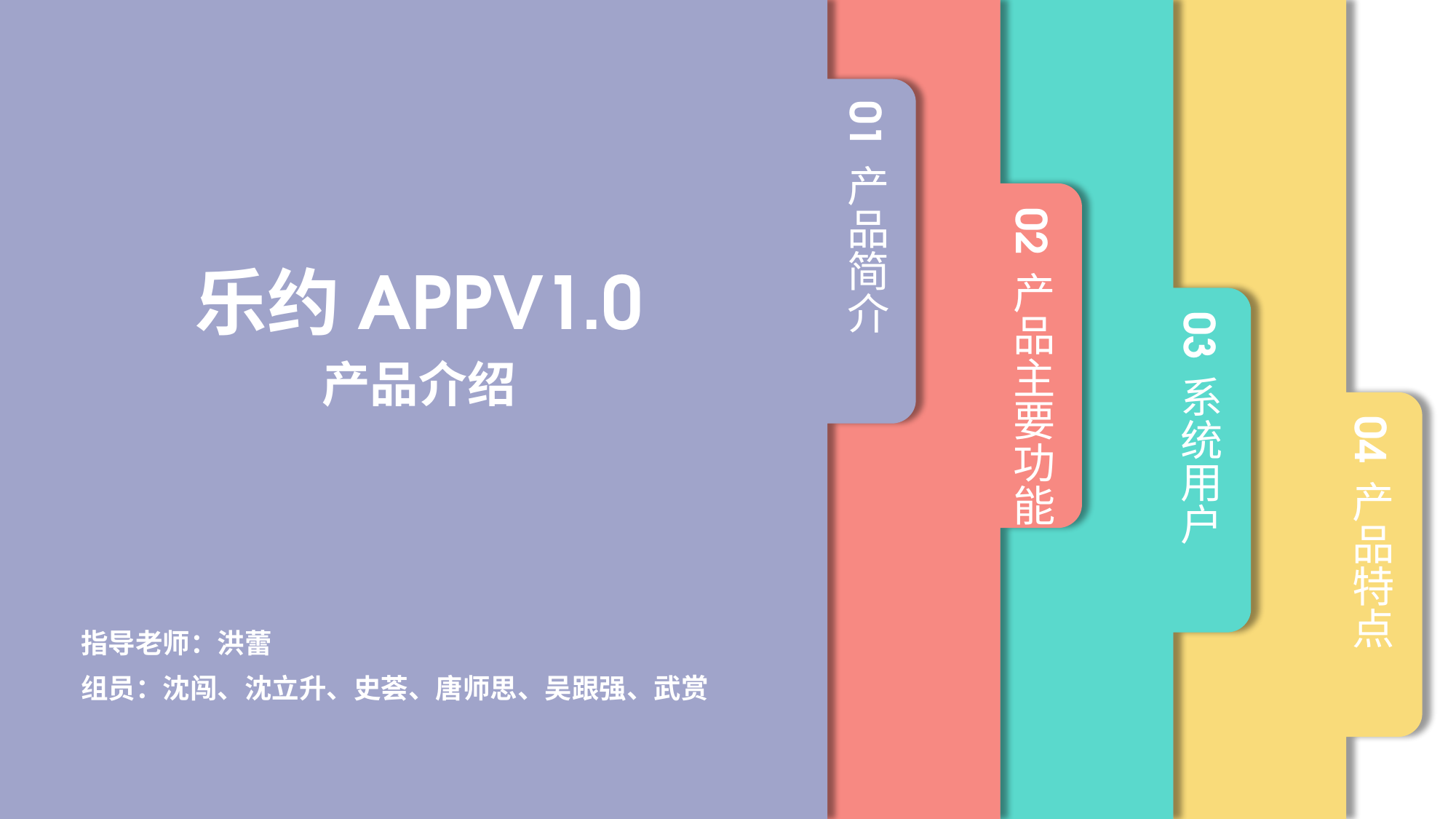

01
产品简介
02
乐约APPV1.0
产品介绍
产品主要功能
03
系统用户
04
产品特点
指导老师：洪蕾
组员：沈闯、沈立升、史荟、唐师思、吴跟强、武赏